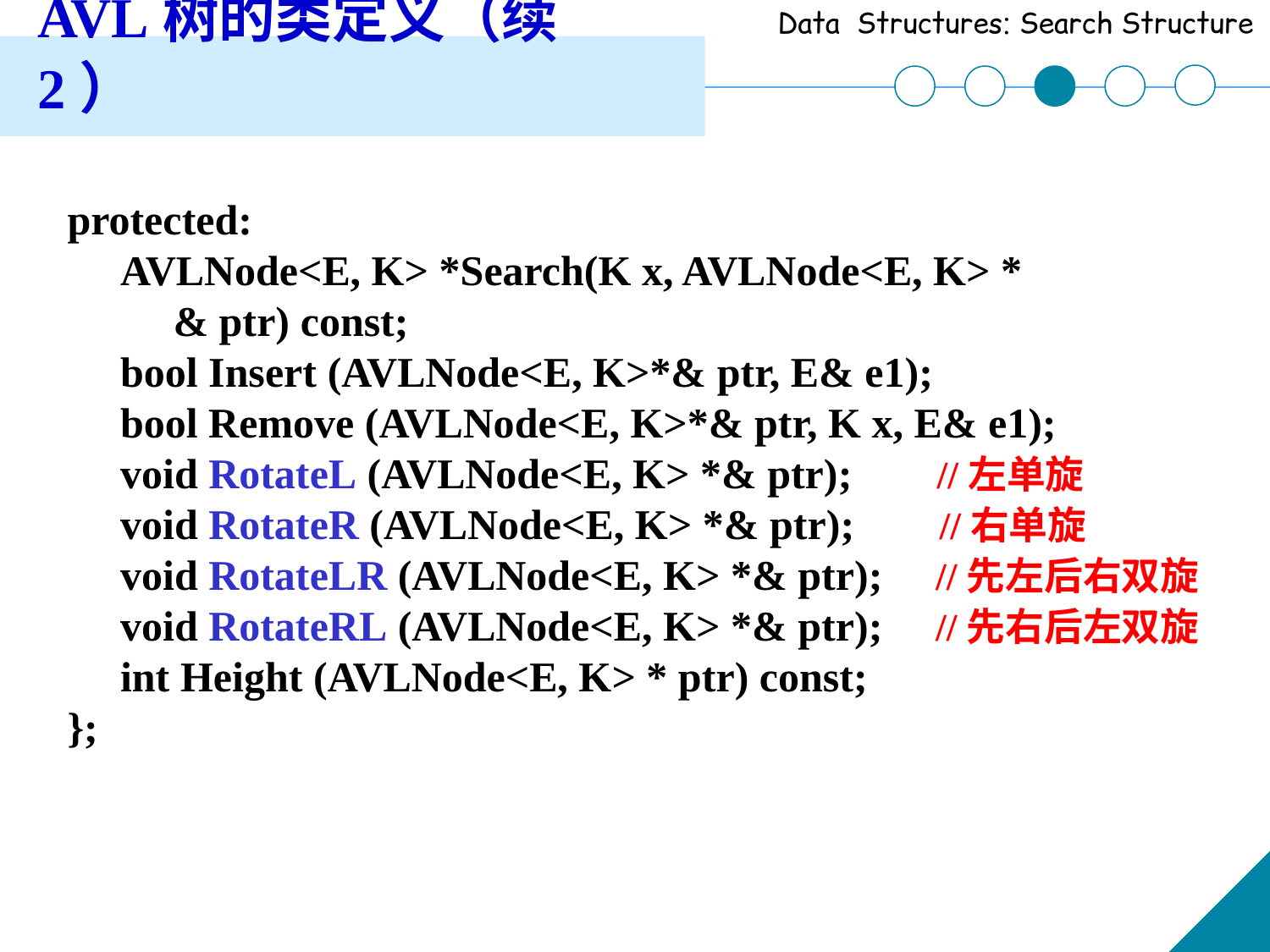

AVL树的类定义（续2）

protected:
     AVLNode<E, K> *Search(K x, AVLNode<E, K> *
          & ptr) const;
     bool Insert (AVLNode<E, K>*& ptr, E& e1);
     bool Remove (AVLNode<E, K>*& ptr, K x, E& e1);
     void RotateL (AVLNode<E, K> *& ptr);        //左单旋
     void RotateR (AVLNode<E, K> *& ptr);        //右单旋
     void RotateLR (AVLNode<E, K> *& ptr);     //先左后右双旋
     void RotateRL (AVLNode<E, K> *& ptr);     //先右后左双旋
     int Height (AVLNode<E, K> * ptr) const;
};